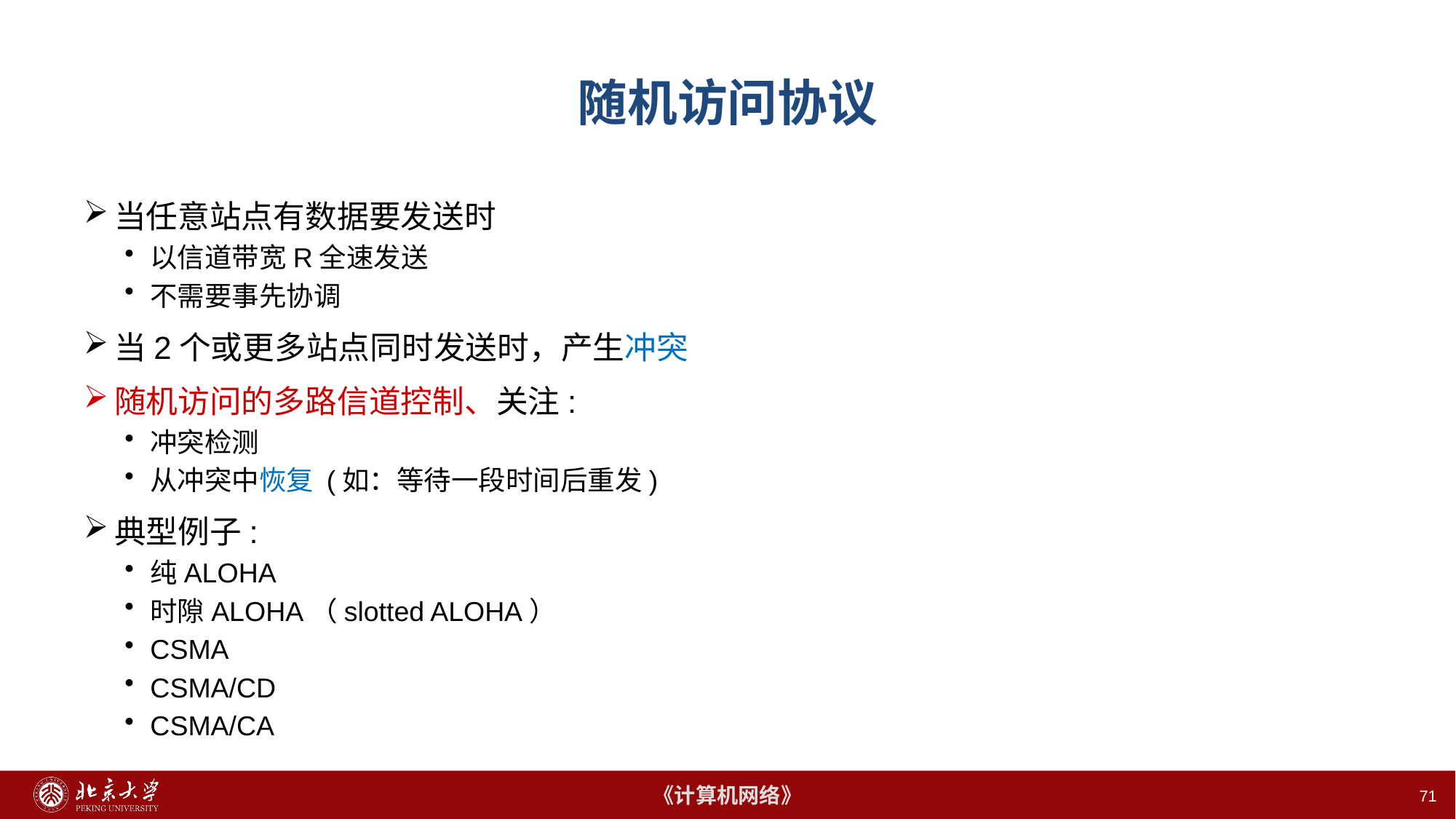

# 随机访问协议
当任意站点有数据要发送时
以信道带宽R全速发送
不需要事先协调
当2个或更多站点同时发送时，产生冲突
随机访问的多路信道控制、关注:
冲突检测
从冲突中恢复 (如：等待一段时间后重发)
典型例子:
纯ALOHA
时隙ALOHA（slotted ALOHA）
CSMA
CSMA/CD
CSMA/CA
71